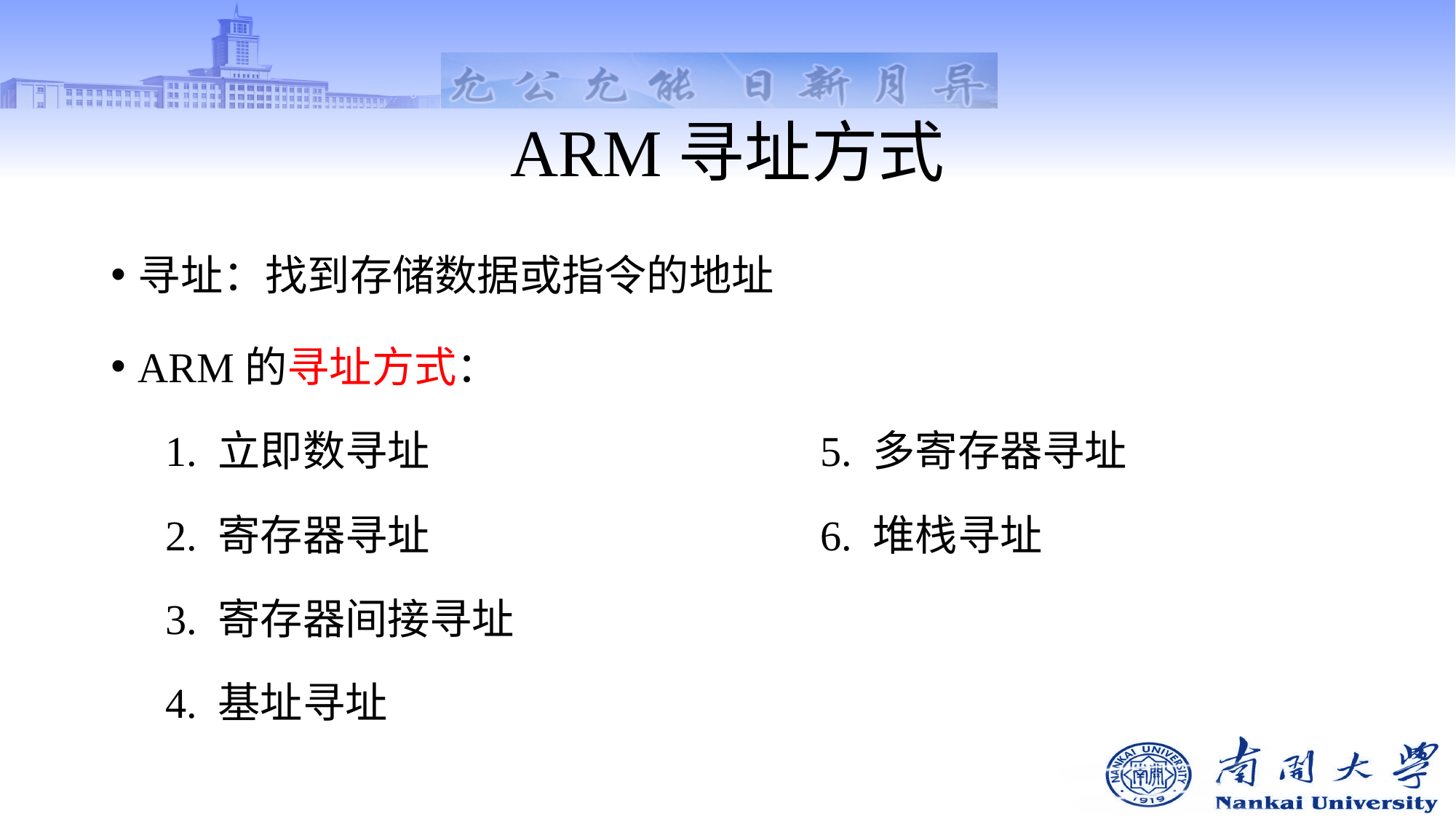

# ARM寻址方式
寻址：找到存储数据或指令的地址
ARM的寻址方式：
1. 立即数寻址				5. 多寄存器寻址
2. 寄存器寻址				6. 堆栈寻址
3. 寄存器间接寻址
4. 基址寻址